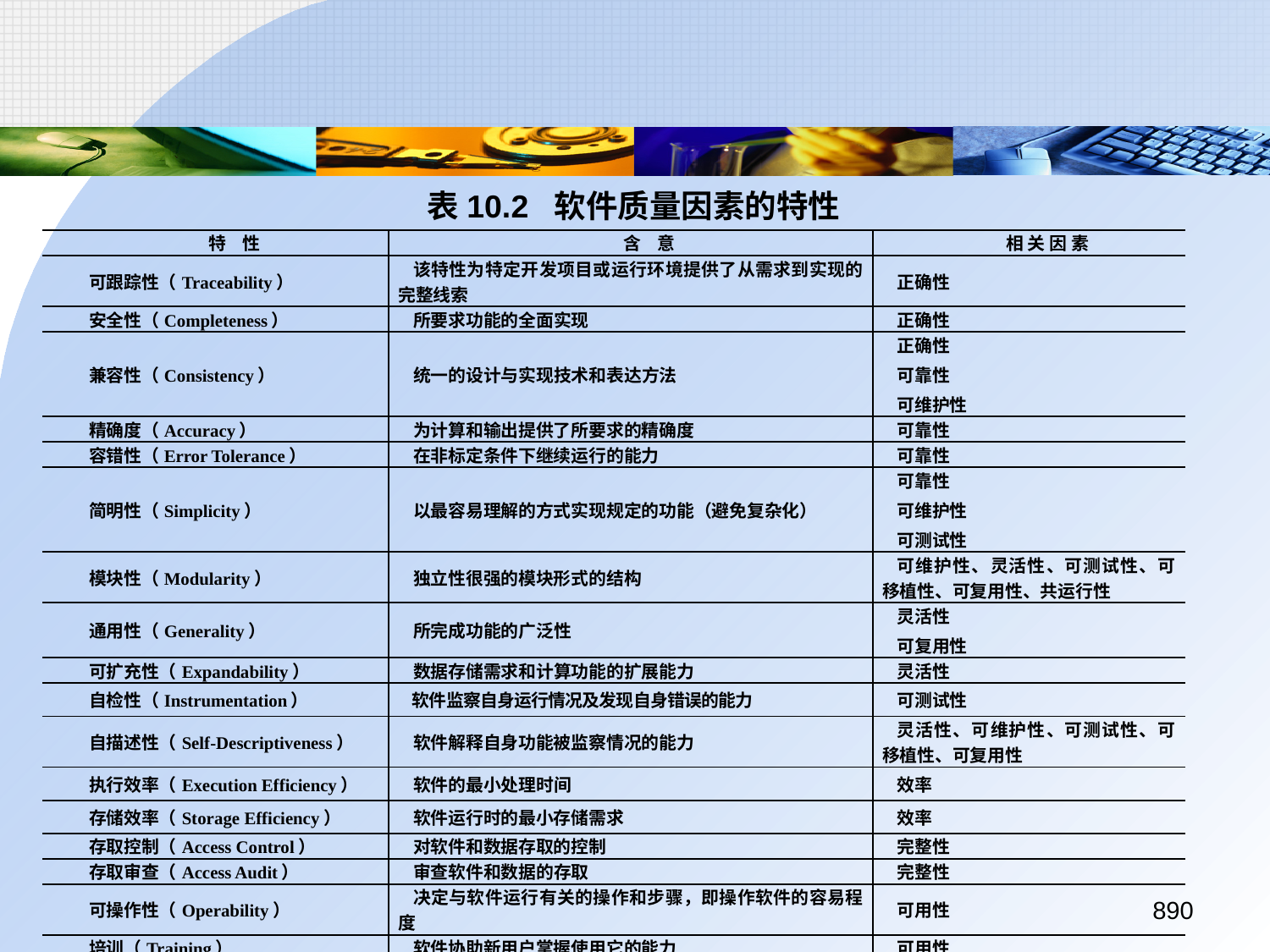

表10.2	软件质量因素的特性
| 特 性 | 含 意 | 相 关 因 素 |
| --- | --- | --- |
| 可跟踪性（Traceability） | 该特性为特定开发项目或运行环境提供了从需求到实现的完整线索 | 正确性 |
| 安全性（Completeness） | 所要求功能的全面实现 | 正确性 |
| 兼容性（Consistency） | 统一的设计与实现技术和表达方法 | 正确性 可靠性 可维护性 |
| 精确度（Accuracy） | 为计算和输出提供了所要求的精确度 | 可靠性 |
| 容错性（Error Tolerance） | 在非标定条件下继续运行的能力 | 可靠性 |
| 简明性（Simplicity） | 以最容易理解的方式实现规定的功能（避免复杂化） | 可靠性 可维护性 可测试性 |
| 模块性（Modularity） | 独立性很强的模块形式的结构 | 可维护性、灵活性、可测试性、可移植性、可复用性、共运行性 |
| 通用性（Generality） | 所完成功能的广泛性 | 灵活性 可复用性 |
| 可扩充性（Expandability） | 数据存储需求和计算功能的扩展能力 | 灵活性 |
| 自检性（Instrumentation） | 软件监察自身运行情况及发现自身错误的能力 | 可测试性 |
| 自描述性（Self-Descriptiveness） | 软件解释自身功能被监察情况的能力 | 灵活性、可维护性、可测试性、可移植性、可复用性 |
| 执行效率（Execution Efficiency） | 软件的最小处理时间 | 效率 |
| 存储效率（Storage Efficiency） | 软件运行时的最小存储需求 | 效率 |
| 存取控制（Access Control） | 对软件和数据存取的控制 | 完整性 |
| 存取审查（Access Audit） | 审查软件和数据的存取 | 完整性 |
| 可操作性（Operability） | 决定与软件运行有关的操作和步骤，即操作软件的容易程度 | 可用性 |
| 培训（Training） | 软件协助新用户掌握使用它的能力 | 可用性 |
| 通信性（Communicativeness） | 可被吸收的有用输入和输出 | 可用性 |
| 软件系统独立性（Software System Independence） | 对软件工作环境（如操作系统、实用程序等）的依赖性 | 可移植性 可复用性 |
890